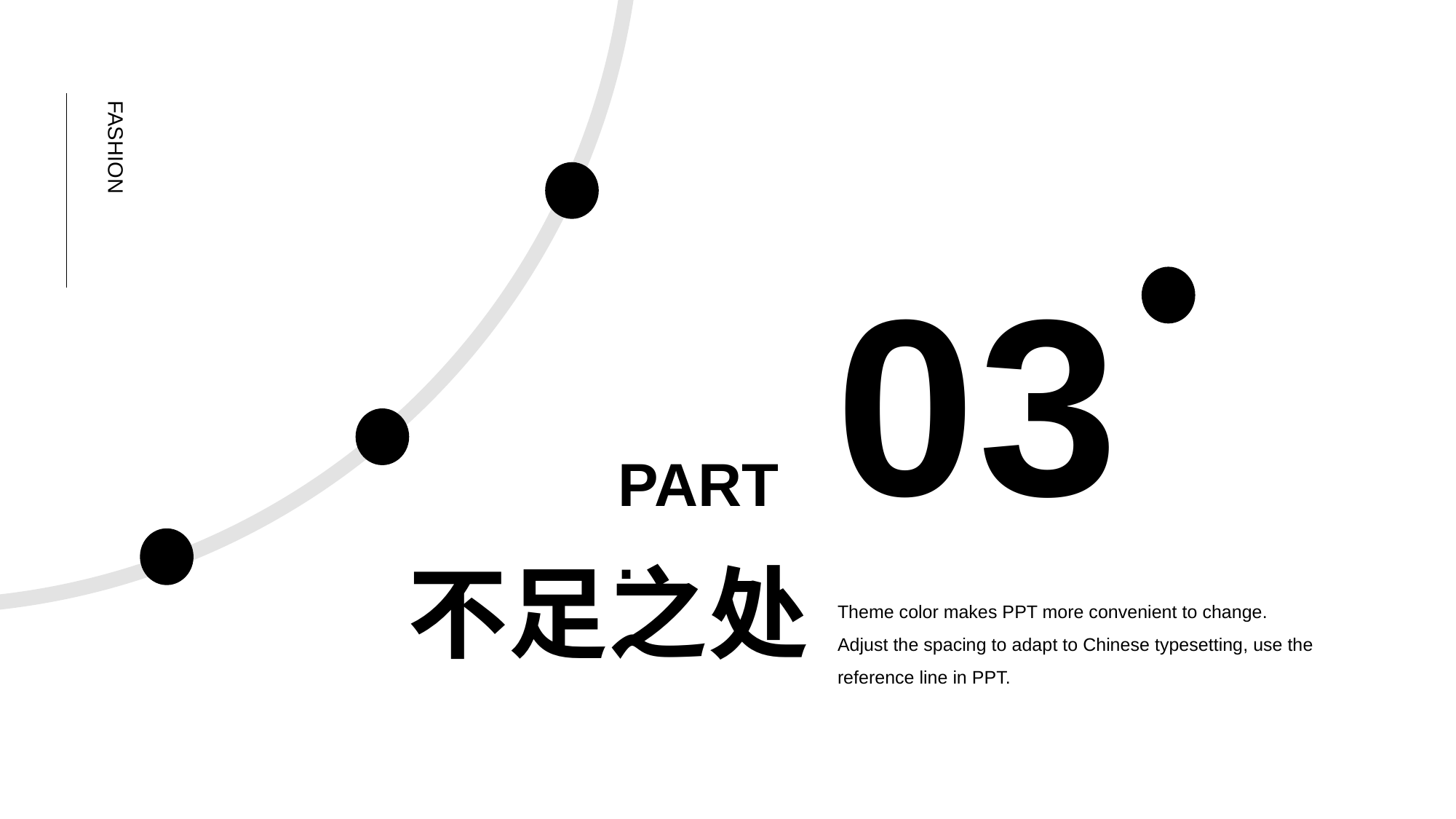

FASHION

0
3

PART.

不足之处
Theme color makes PPT more convenient to change.
Adjust the spacing to adapt to Chinese typesetting, use the reference line in PPT.